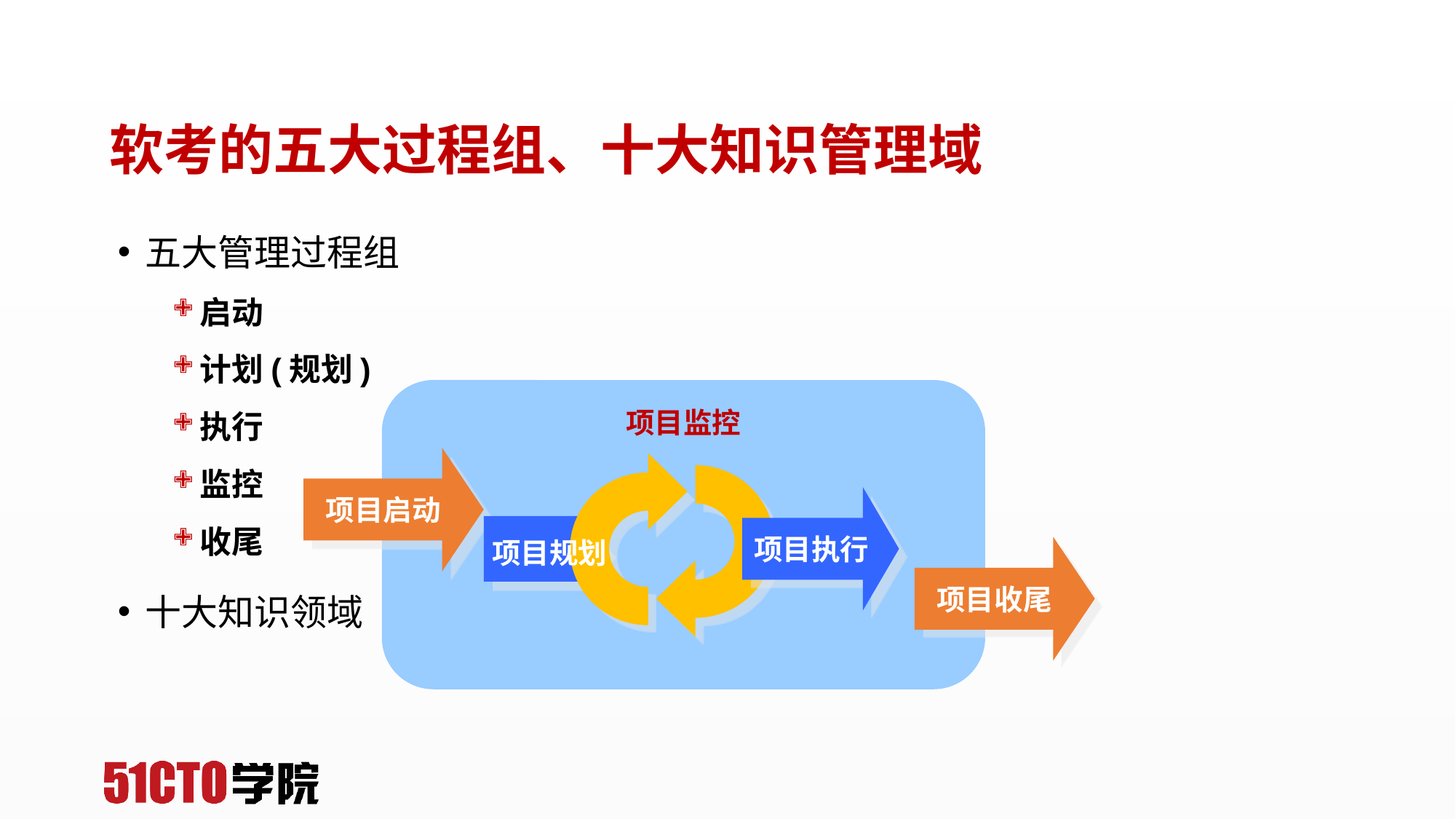

# 软考的五大过程组、十大知识管理域
五大管理过程组
启动
计划(规划)
执行
监控
收尾
十大知识领域

项目监控
项目启动

项目执行

项目规划
项目收尾